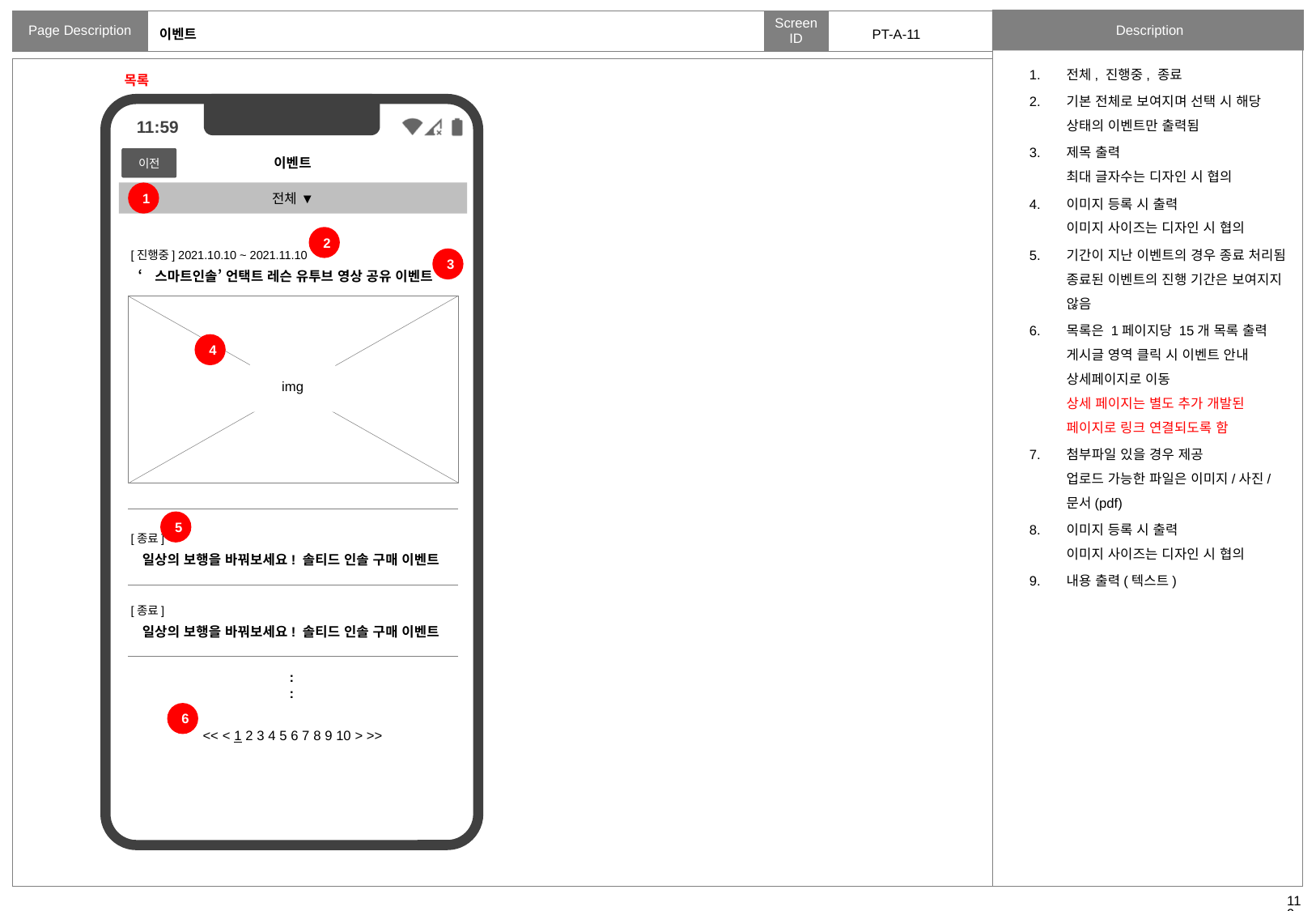

# 이벤트
PT-A-11
전체, 진행중, 종료
기본 전체로 보여지며 선택 시 해당 상태의 이벤트만 출력됨
제목 출력
최대 글자수는 디자인 시 협의
이미지 등록 시 출력
이미지 사이즈는 디자인 시 협의
기간이 지난 이벤트의 경우 종료 처리됨
종료된 이벤트의 진행 기간은 보여지지 않음
목록은 1페이지당 15개 목록 출력
게시글 영역 클릭 시 이벤트 안내 상세페이지로 이동
상세 페이지는 별도 추가 개발된 페이지로 링크 연결되도록 함
첨부파일 있을 경우 제공
업로드 가능한 파일은 이미지/사진/문서(pdf)
이미지 등록 시 출력
이미지 사이즈는 디자인 시 협의
내용 출력(텍스트)
목록
이전
이벤트
1
전체 ▼
2
[진행중] 2021.10.10 ~ 2021.11.10
3
‘스마트인솔’ 언택트 레슨 유투브 영상 공유 이벤트

4
img
5
[종료]
일상의 보행을 바꿔보세요! 솔티드 인솔 구매 이벤트
[종료]
일상의 보행을 바꿔보세요! 솔티드 인솔 구매 이벤트
:
:
6
<< < 1 2 3 4 5 6 7 8 9 10 > >>